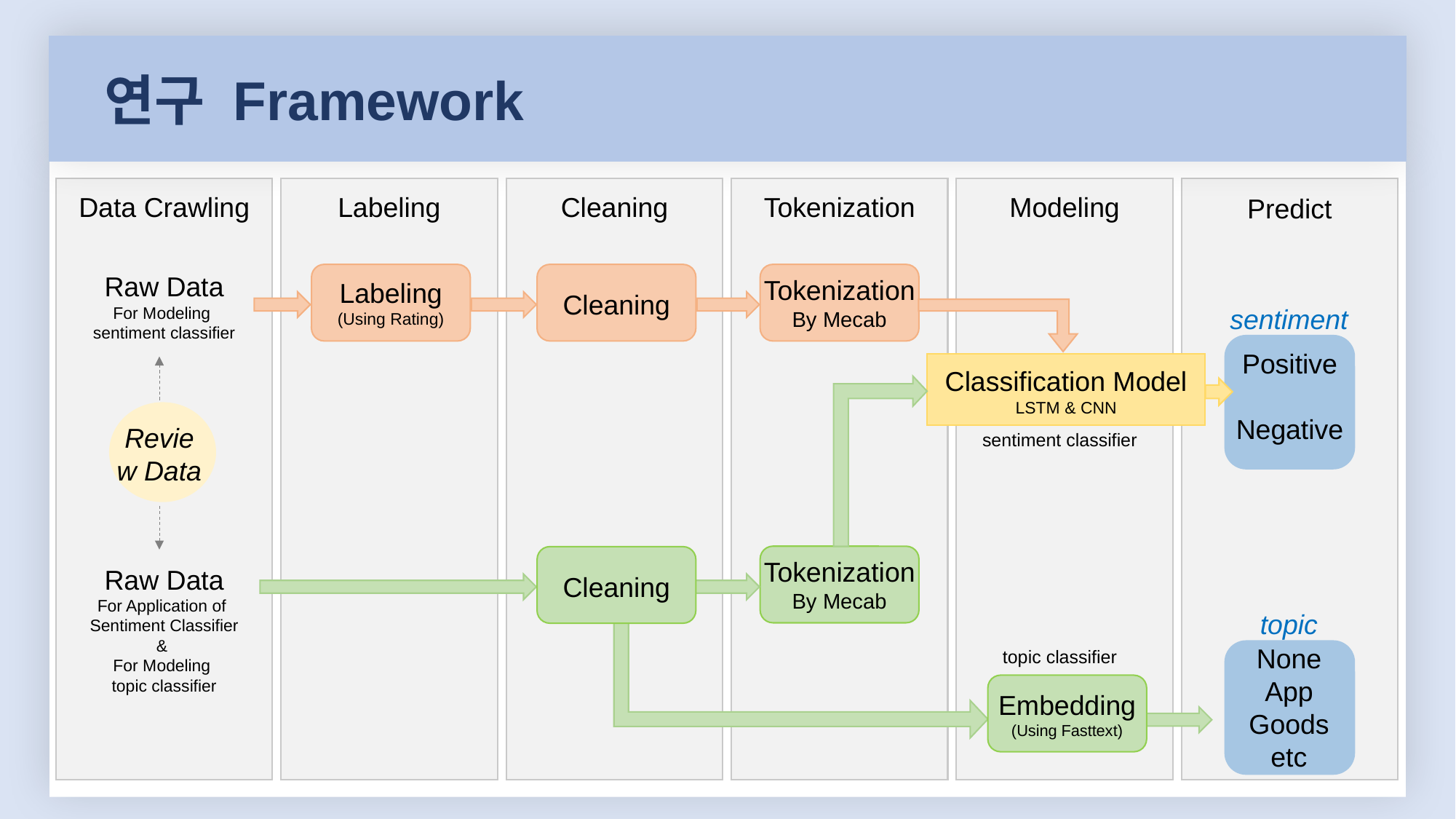

연구 Framework

Data Crawling
Labeling
Cleaning
Tokenization
Modeling
Predict
Raw Data
For Modeling
sentiment classifier

Tokenization
By Mecab
Labeling
(Using Rating)
Cleaning

sentiment

Positive

Negative

Classification Model

LSTM & CNN

sentiment classifier
Review Data

Tokenization
By Mecab
Raw Data
For Application of
Sentiment Classifier
&
For Modeling
topic classifier
Cleaning

topic
None
App
Goods
etc
topic classifier

Embedding
(Using Fasttext)